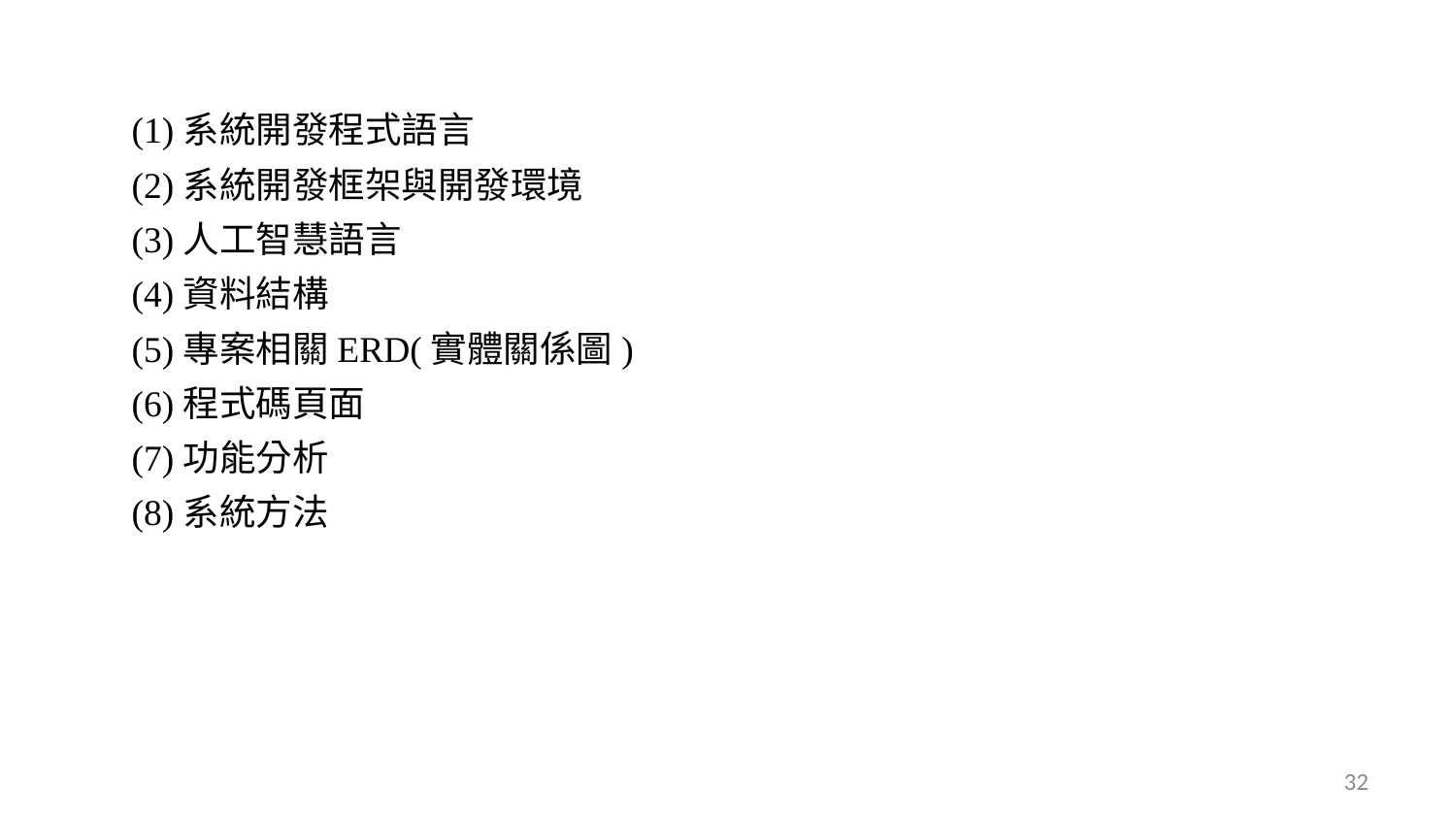

(1)系統開發程式語言
(2)系統開發框架與開發環境
(3)人工智慧語言
(4)資料結構
(5)專案相關ERD(實體關係圖)
(6)程式碼頁面
(7)功能分析
(8)系統方法
32